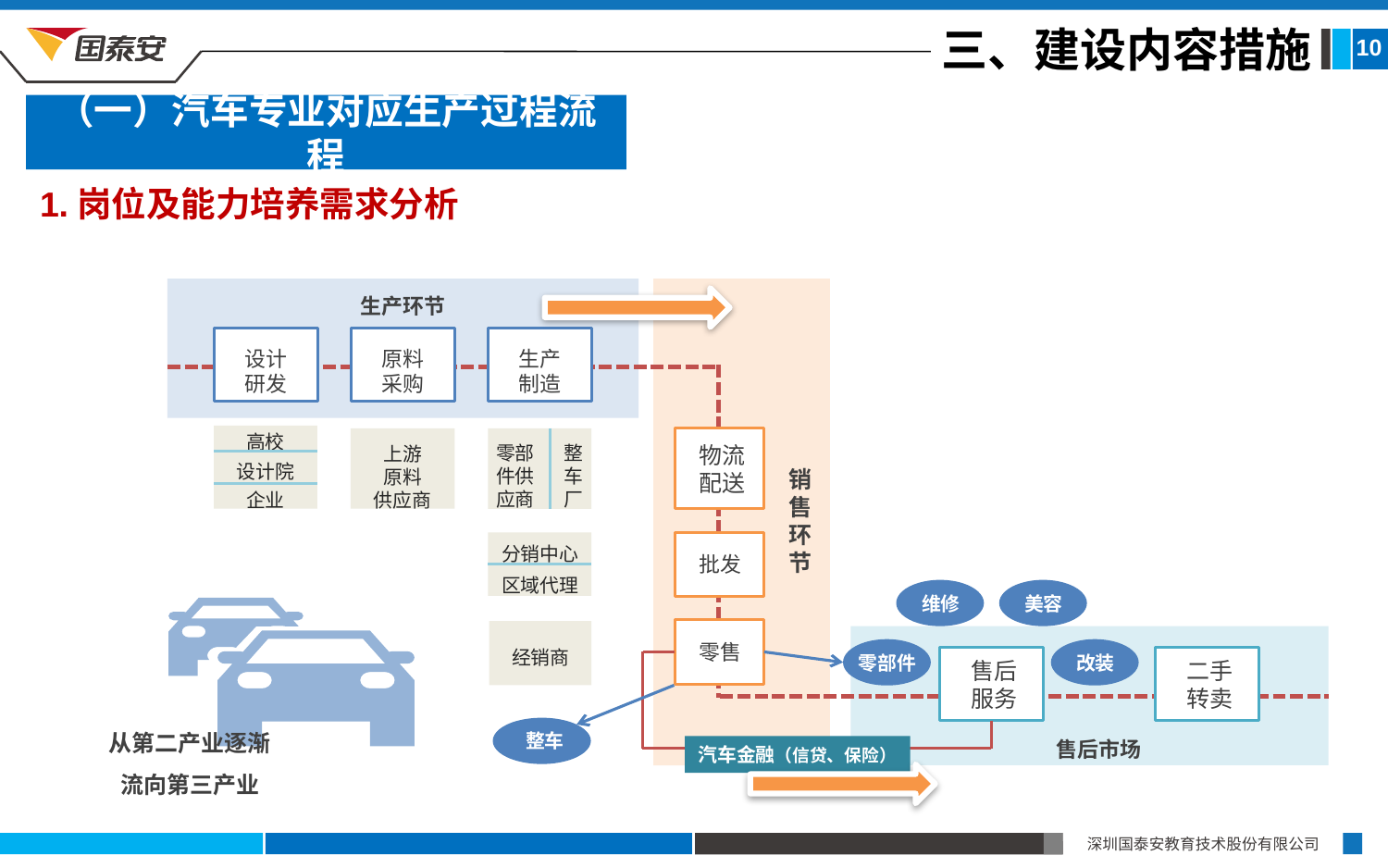

三、建设内容措施
10
（一）汽车专业对应生产过程流程
1.岗位及能力培养需求分析

生产环节

设计
研发

原料
采购

生产
制造
高校

设计院
企业

零部件供应商
整车厂

物流
配送

上游
原料
供应商
销
售
环
节

批发

分销中心
区域代理

维修

美容

零售

经销商

零部件

改装

售后
服务

二手
转卖
从第二产业逐渐
流向第三产业

整车
售后市场
汽车金融（信贷、保险）